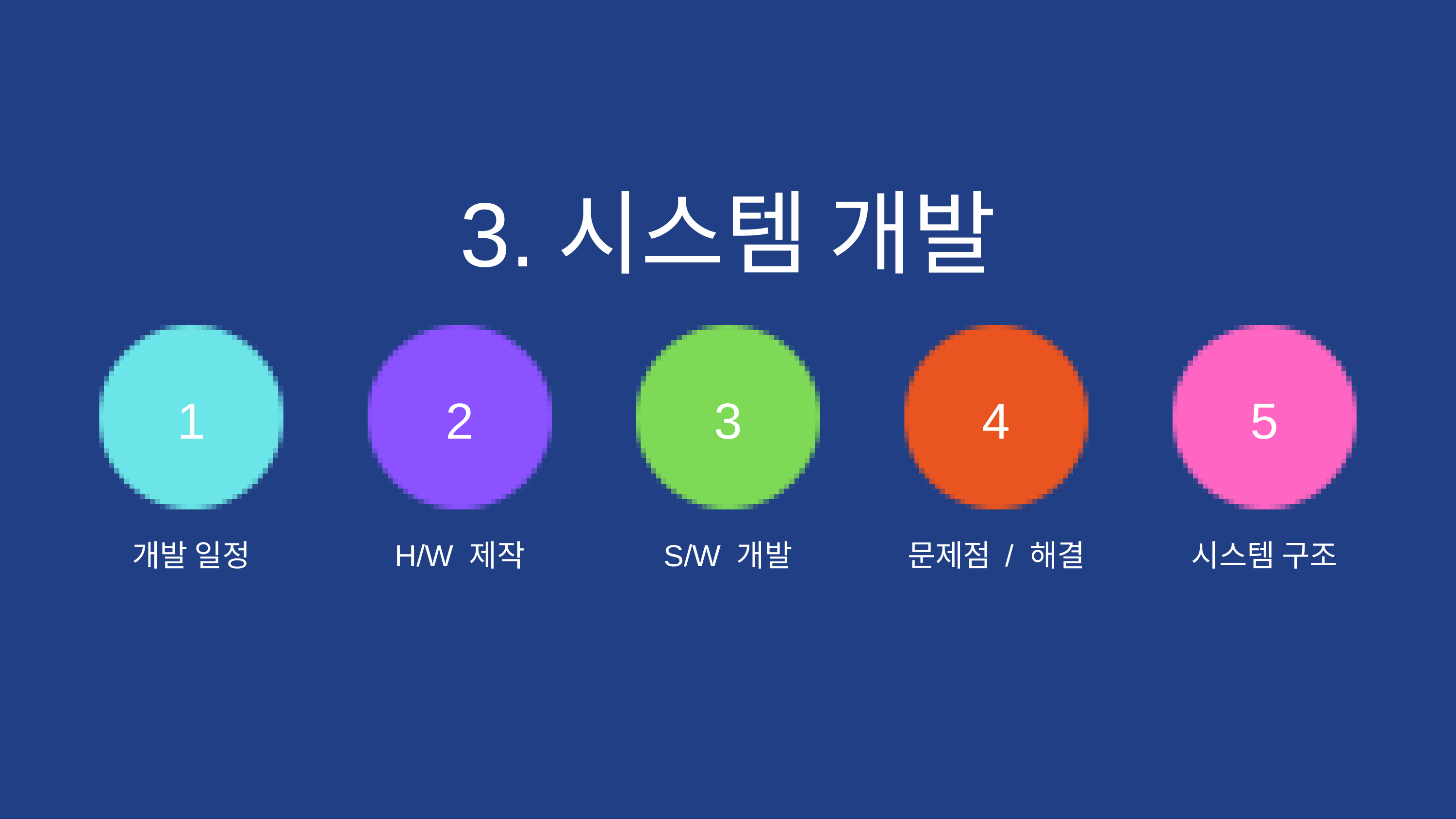

3.시스템 개발

1
2
3
4
5
개발 일정
H/W 제작
S/W 개발
문제점 / 해결
시스템 구조